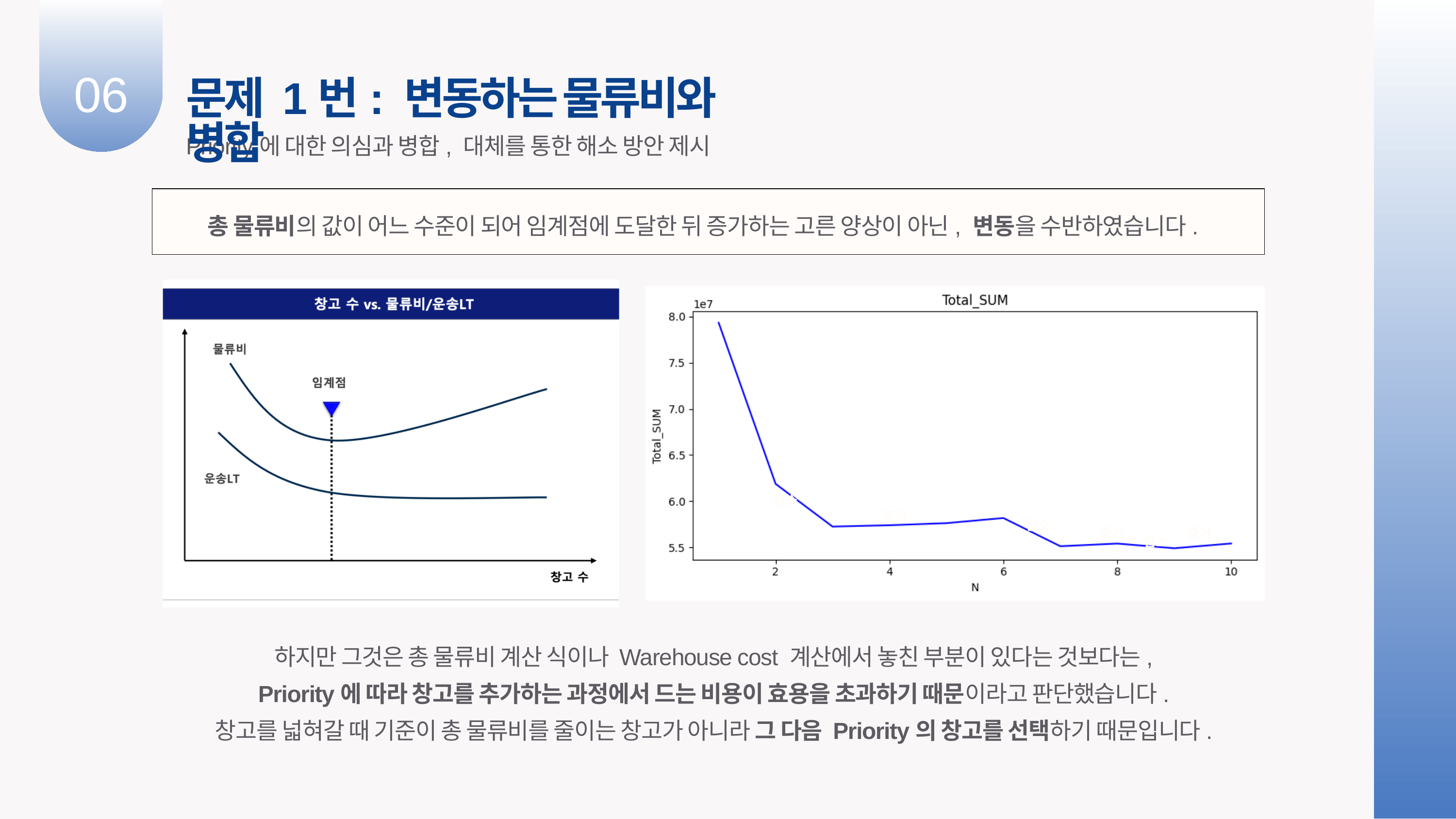

06
문제 1번: 변동하는 물류비와 병합
Priority에 대한 의심과 병합, 대체를 통한 해소 방안 제시

총 물류비의 값이 어느 수준이 되어 임계점에 도달한 뒤 증가하는 고른 양상이 아닌, 변동을 수반하였습니다.

감소
증가
감소
증가
증가
감소
하지만 그것은 총 물류비 계산 식이나 Warehouse cost 계산에서 놓친 부분이 있다는 것보다는,
Priority에 따라 창고를 추가하는 과정에서 드는 비용이 효용을 초과하기 때문이라고 판단했습니다.
창고를 넓혀갈 때 기준이 총 물류비를 줄이는 창고가 아니라 그 다음 Priority의 창고를 선택하기 때문입니다.